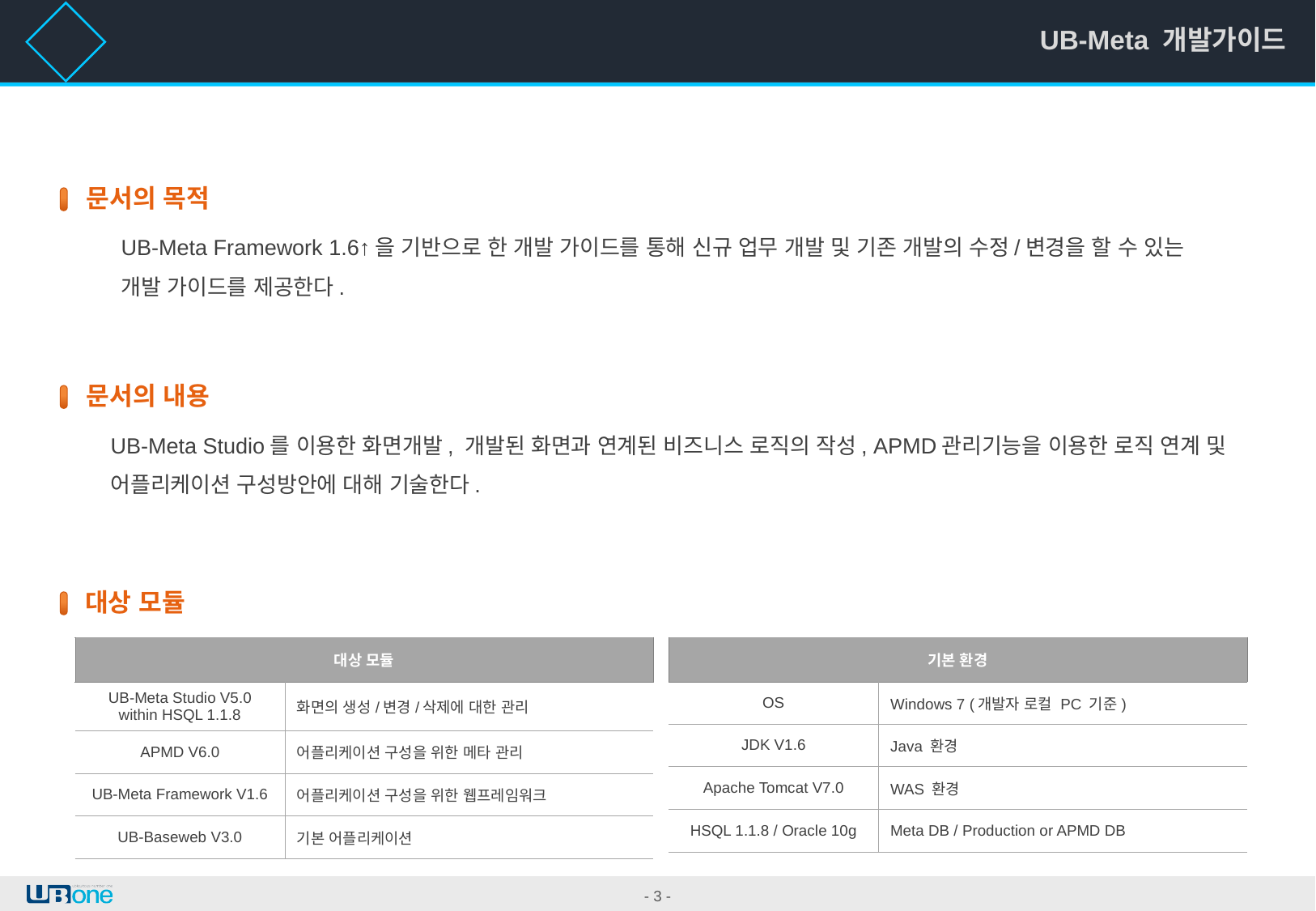

1     개요
문서의 목적

UB-Meta Framework 1.6↑을 기반으로 한 개발 가이드를 통해 신규 업무 개발 및 기존 개발의 수정/변경을 할 수 있는
개발 가이드를 제공한다.
문서의 내용

UB-Meta Studio를 이용한 화면개발, 개발된 화면과 연계된 비즈니스 로직의 작성, APMD관리기능을 이용한 로직 연계 및
어플리케이션 구성방안에 대해 기술한다.
대상 모듈

| 기본 환경 |  |
| --- | --- |
| OS | Windows 7 (개발자 로컬 PC 기준) |
| JDK V1.6 | Java 환경 |
| Apache Tomcat V7.0 | WAS 환경 |
| HSQL 1.1.8 / Oracle 10g | Meta DB / Production or APMD DB |
| 대상 모듈 |  |
| --- | --- |
| UB-Meta Studio V5.0 within HSQL 1.1.8 | 화면의 생성/변경/삭제에 대한 관리 |
| APMD V6.0 | 어플리케이션 구성을 위한 메타 관리 |
| UB-Meta Framework V1.6 | 어플리케이션 구성을 위한 웹프레임워크 |
| UB-Baseweb V3.0 | 기본 어플리케이션 |